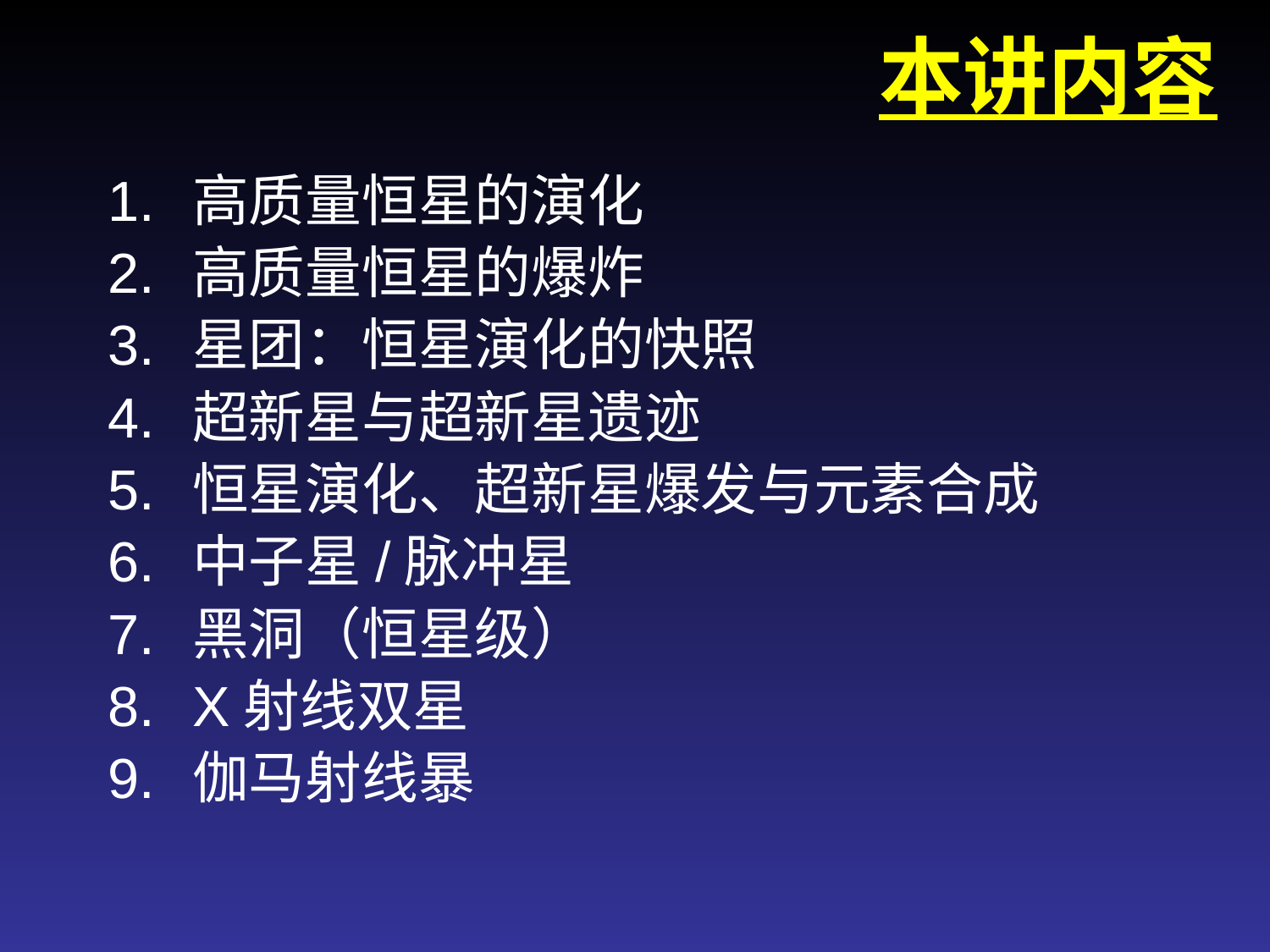

# 本讲内容
高质量恒星的演化
高质量恒星的爆炸
星团：恒星演化的快照
超新星与超新星遗迹
恒星演化、超新星爆发与元素合成
中子星/脉冲星
黑洞（恒星级）
X射线双星
伽马射线暴